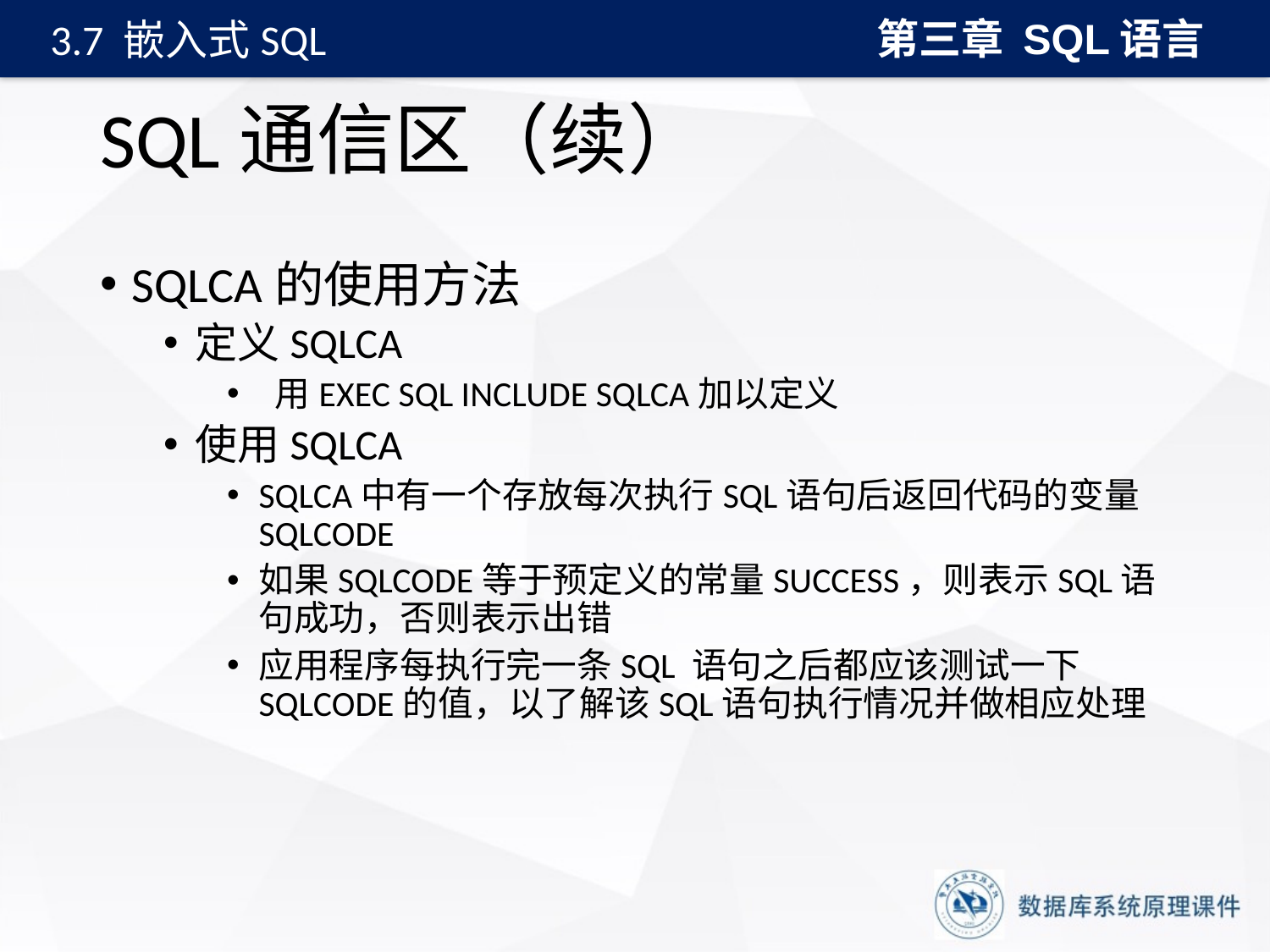

第三章 SQL语言
3.7 嵌入式SQL
# SQL通信区（续）
SQLCA的使用方法
定义SQLCA
 用EXEC SQL INCLUDE SQLCA加以定义
使用SQLCA
SQLCA中有一个存放每次执行SQL语句后返回代码的变量SQLCODE
如果SQLCODE等于预定义的常量SUCCESS，则表示SQL语句成功，否则表示出错
应用程序每执行完一条SQL 语句之后都应该测试一下SQLCODE的值，以了解该SQL语句执行情况并做相应处理